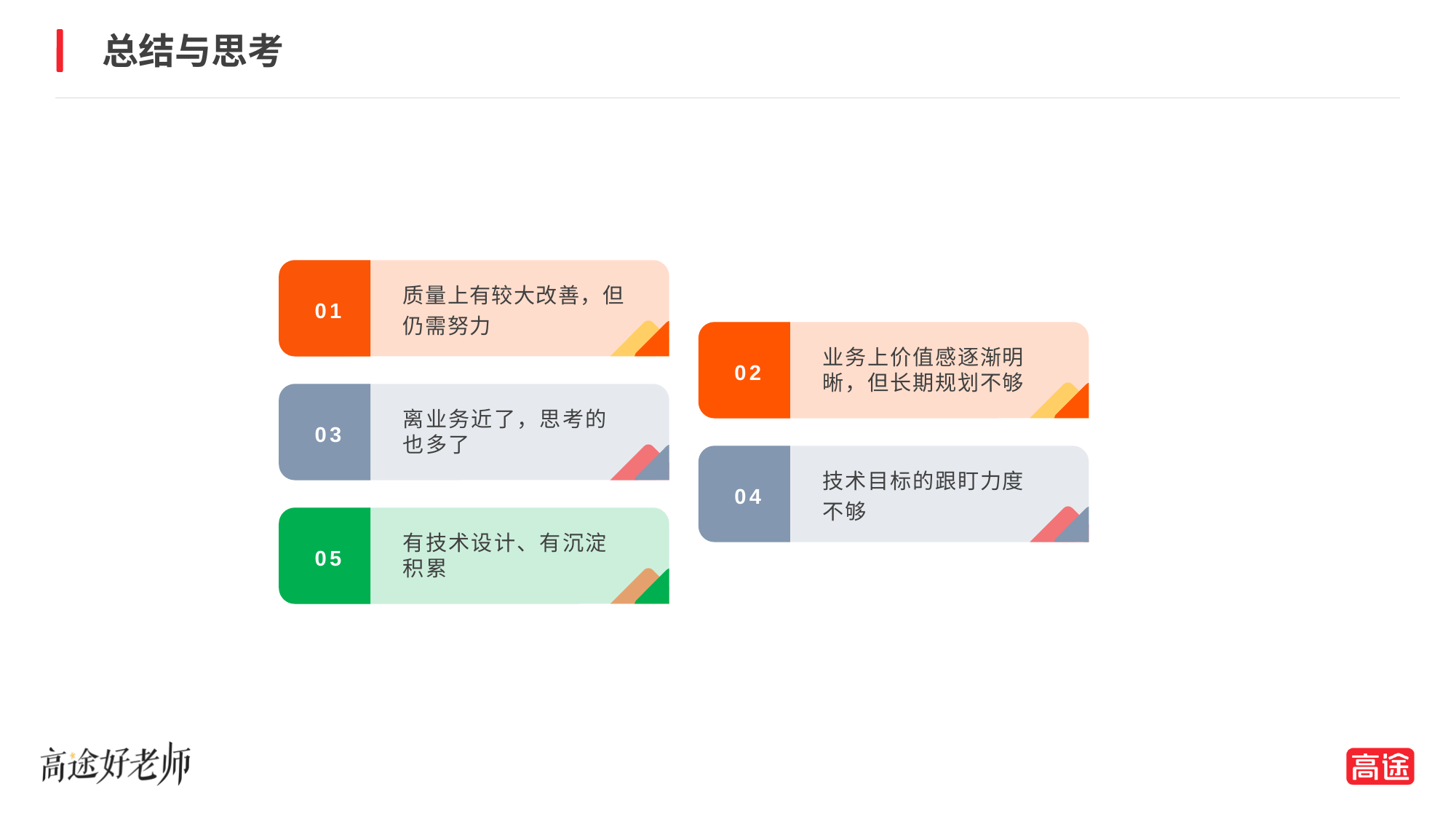

总结与思考

质量上有较大改善，但仍需努力
01

业务上价值感逐渐明晰，但长期规划不够
02

离业务近了，思考的也多了
03

技术目标的跟盯力度不够
04

有技术设计、有沉淀积累
05